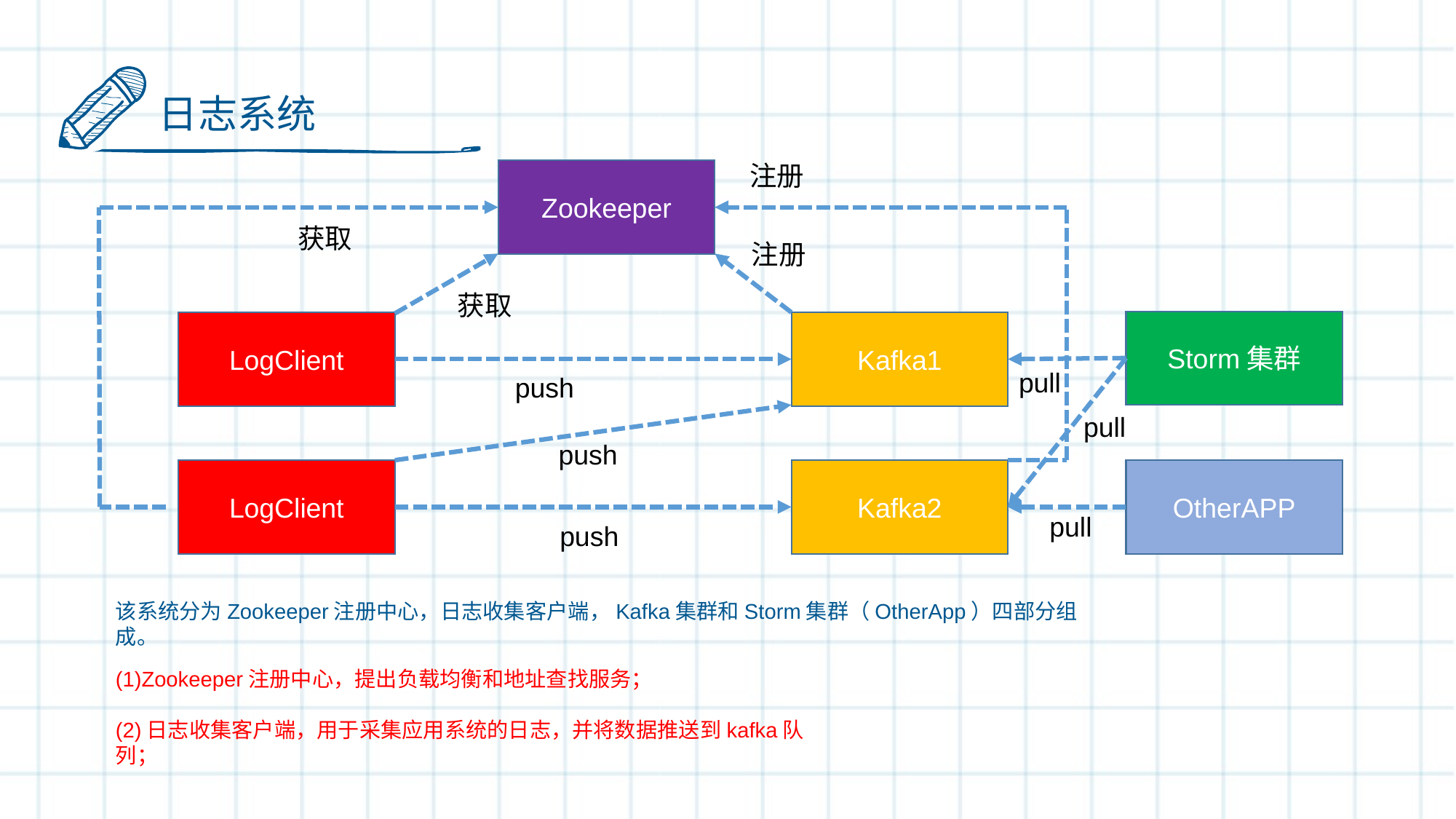

日志系统

注册
Zookeeper
获取
注册
获取
Storm集群
LogClient
Kafka1
pull
push
pull
push
Kafka2
OtherAPP
LogClient
pull
push
该系统分为Zookeeper注册中心，日志收集客户端，Kafka集群和Storm集群（OtherApp）四部分组成。
(1)Zookeeper注册中心，提出负载均衡和地址查找服务；

(2)日志收集客户端，用于采集应用系统的日志，并将数据推送到kafka队列；